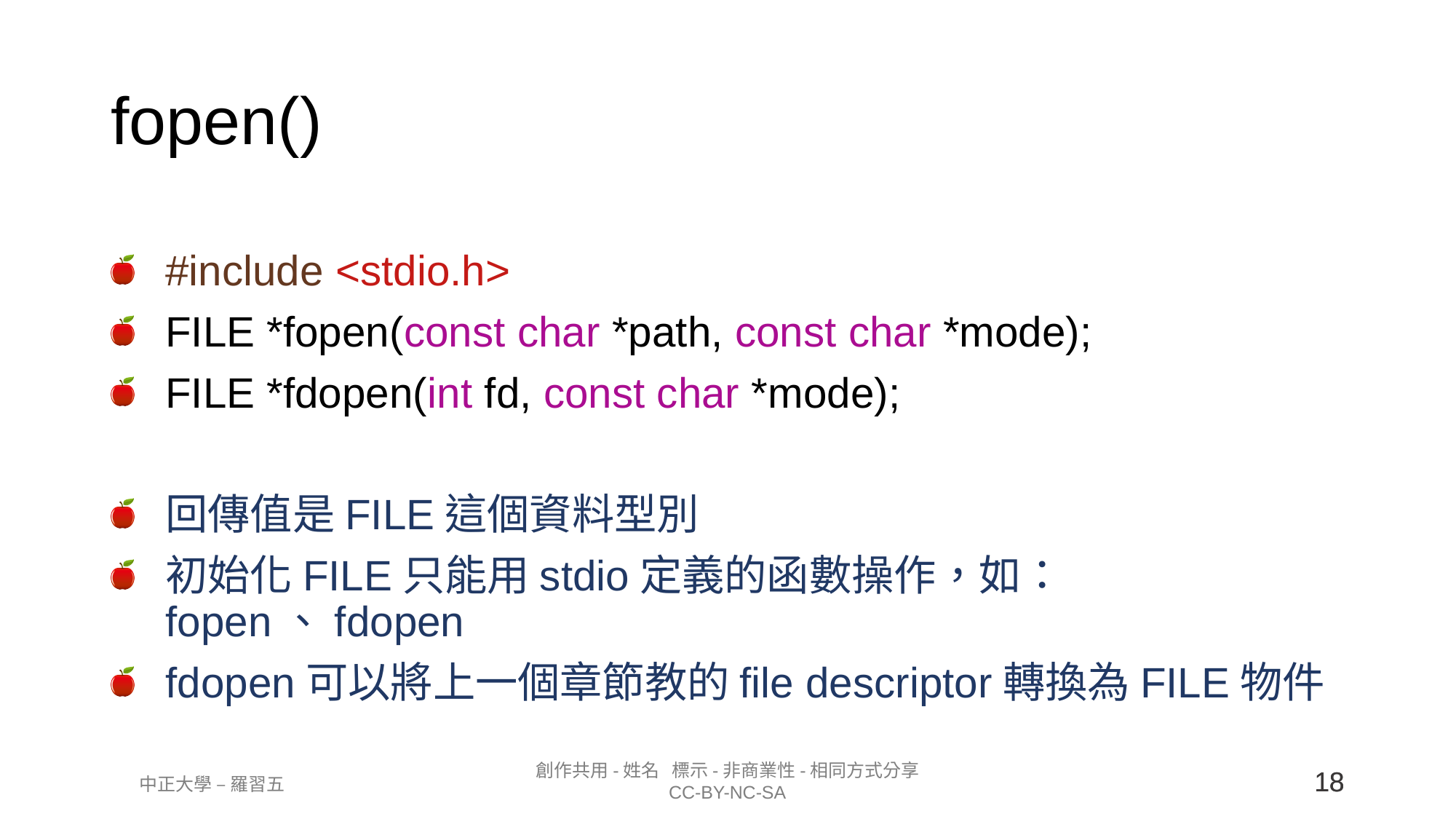

# fopen()
#include <stdio.h>
FILE *fopen(const char *path, const char *mode);
FILE *fdopen(int fd, const char *mode);

回傳值是FILE這個資料型別
初始化FILE只能用stdio定義的函數操作，如：fopen、fdopen
fdopen可以將上一個章節教的file descriptor轉換為FILE物件